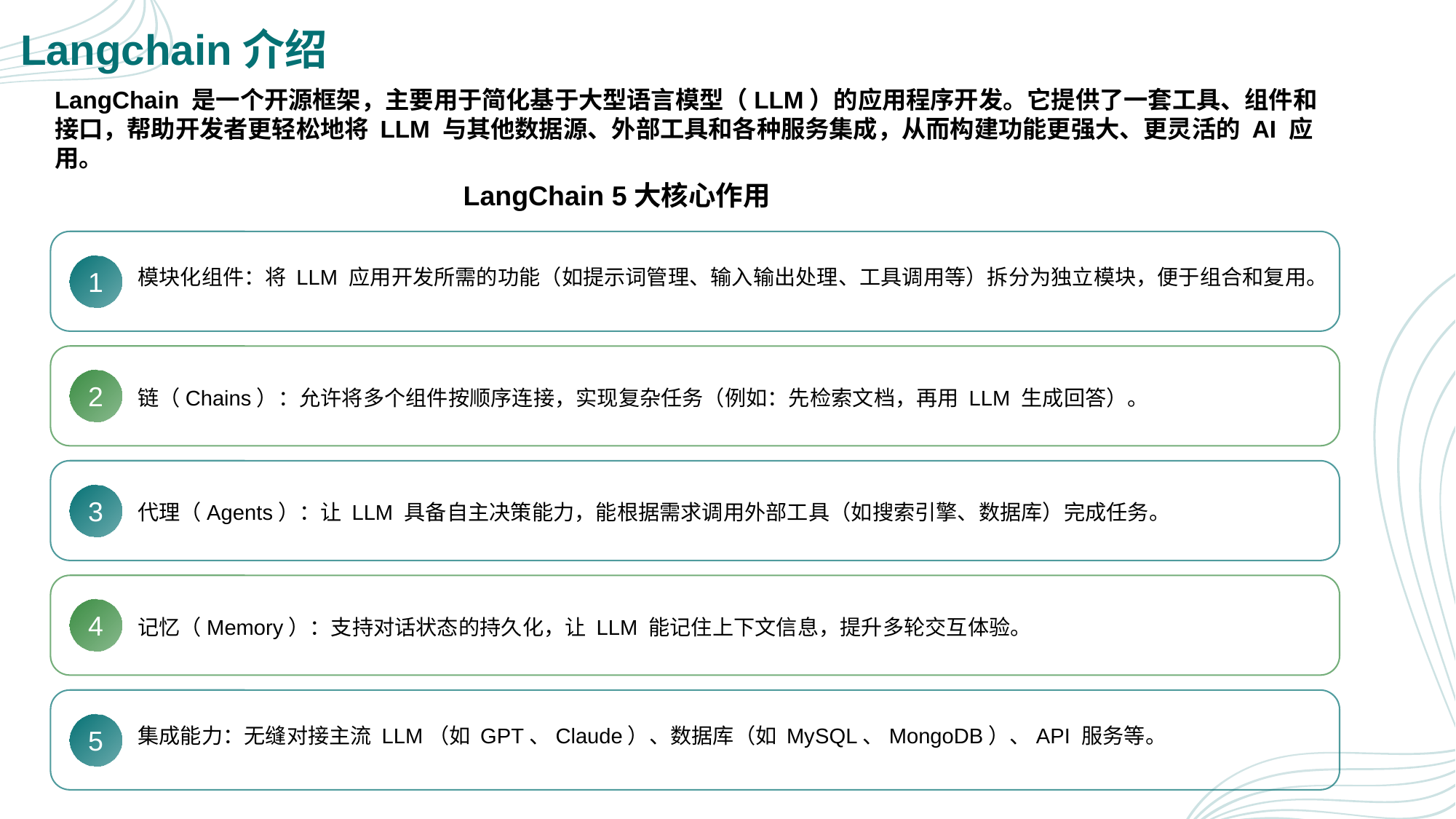

# Langchain介绍
LangChain 是一个开源框架，主要用于简化基于大型语言模型（LLM）的应用程序开发。它提供了一套工具、组件和接口，帮助开发者更轻松地将 LLM 与其他数据源、外部工具和各种服务集成，从而构建功能更强大、更灵活的 AI 应用。
LangChain 5大核心作用
模块化组件：将 LLM 应用开发所需的功能（如提示词管理、输入输出处理、工具调用等）拆分为独立模块，便于组合和复用。
1
链（Chains）：允许将多个组件按顺序连接，实现复杂任务（例如：先检索文档，再用 LLM 生成回答）。
2
代理（Agents）：让 LLM 具备自主决策能力，能根据需求调用外部工具（如搜索引擎、数据库）完成任务。
3
记忆（Memory）：支持对话状态的持久化，让 LLM 能记住上下文信息，提升多轮交互体验。
4
集成能力：无缝对接主流 LLM（如 GPT、Claude）、数据库（如 MySQL、MongoDB）、API 服务等。
5